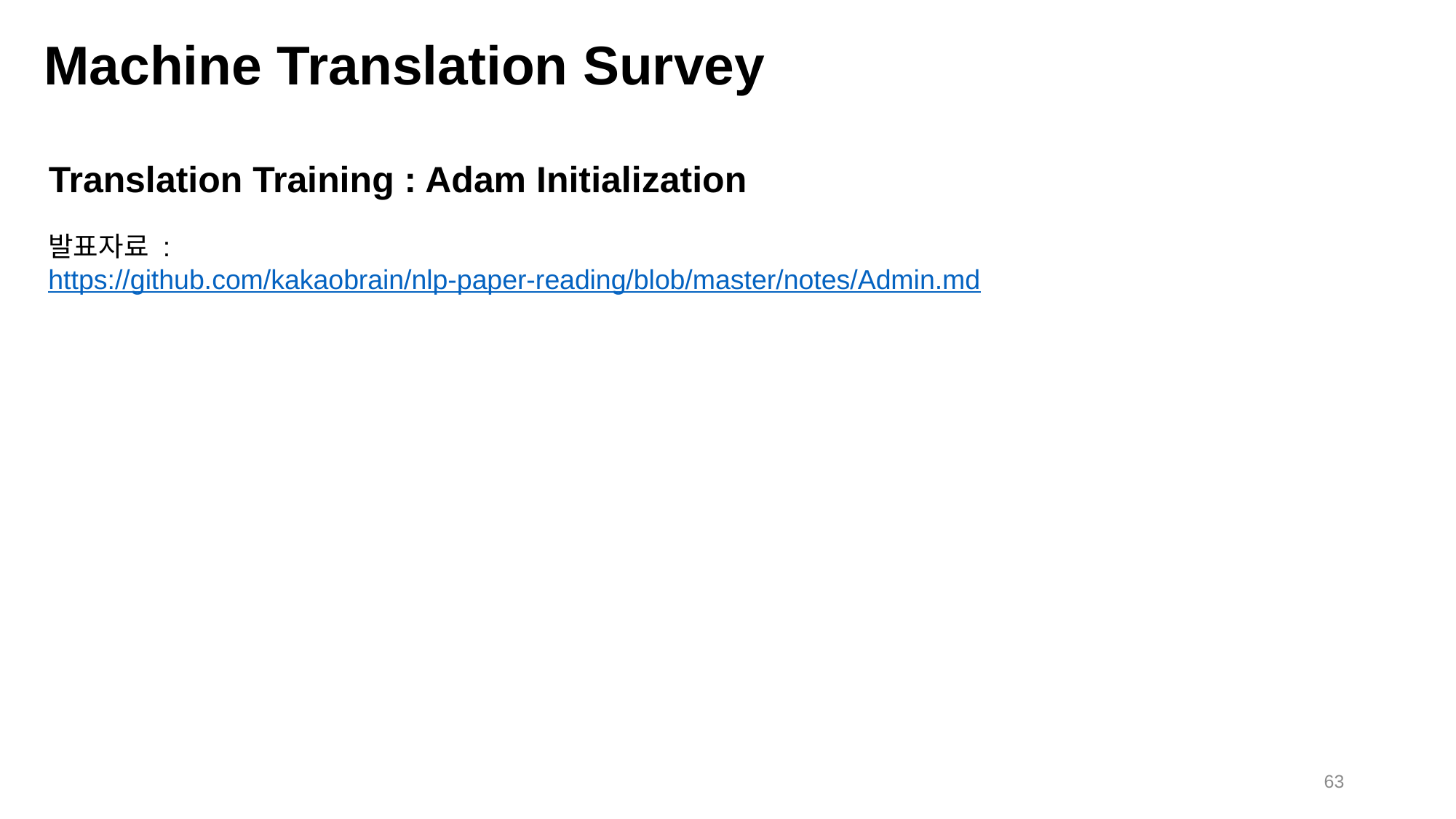

# Machine Translation Survey
Translation Training : Adam Initialization
발표자료 :
https://github.com/kakaobrain/nlp-paper-reading/blob/master/notes/Admin.md
63